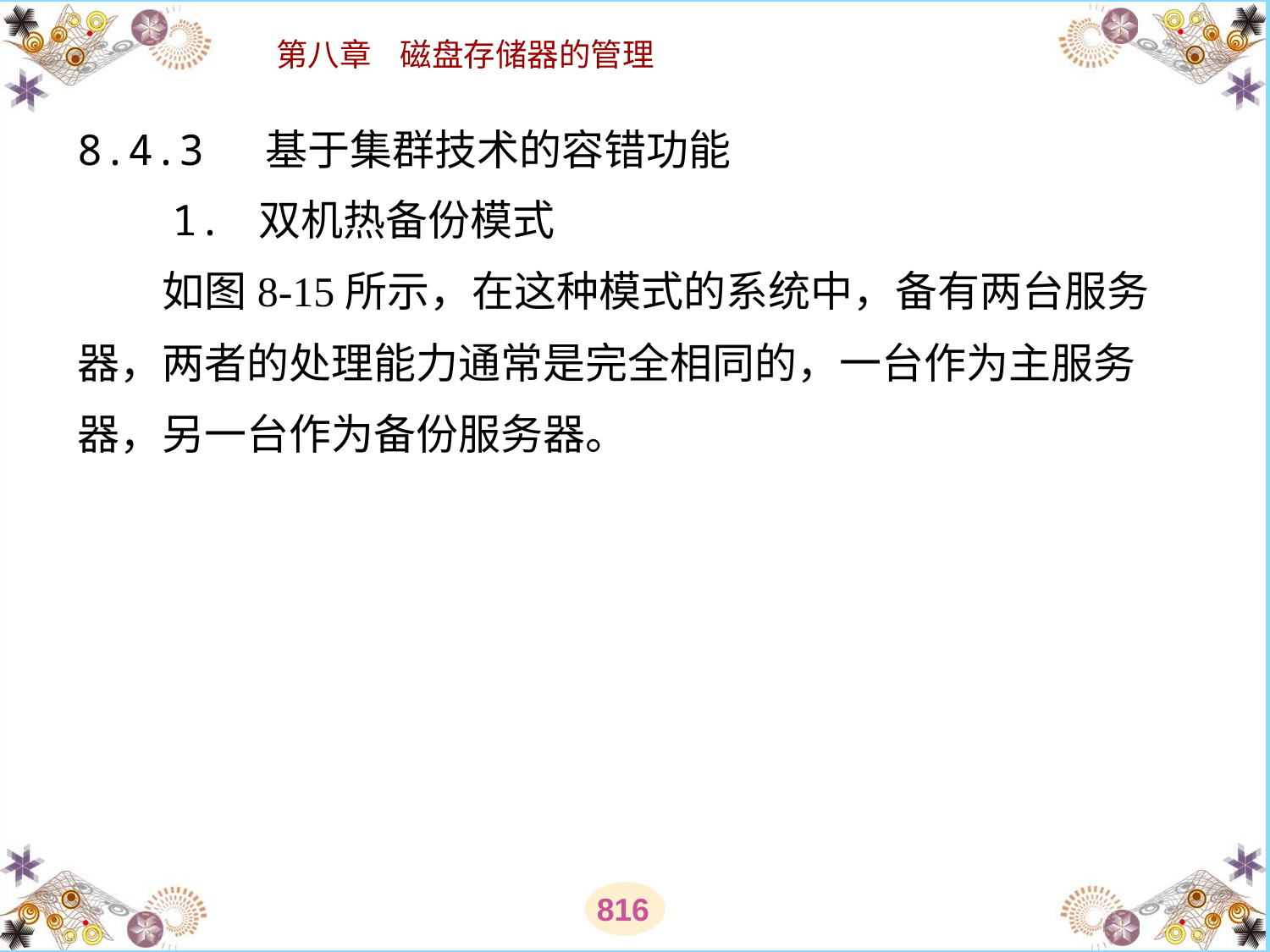

# 8.4.3  基于集群技术的容错功能 　　1. 双机热备份模式 　　如图8-15所示，在这种模式的系统中，备有两台服务器，两者的处理能力通常是完全相同的，一台作为主服务器，另一台作为备份服务器。